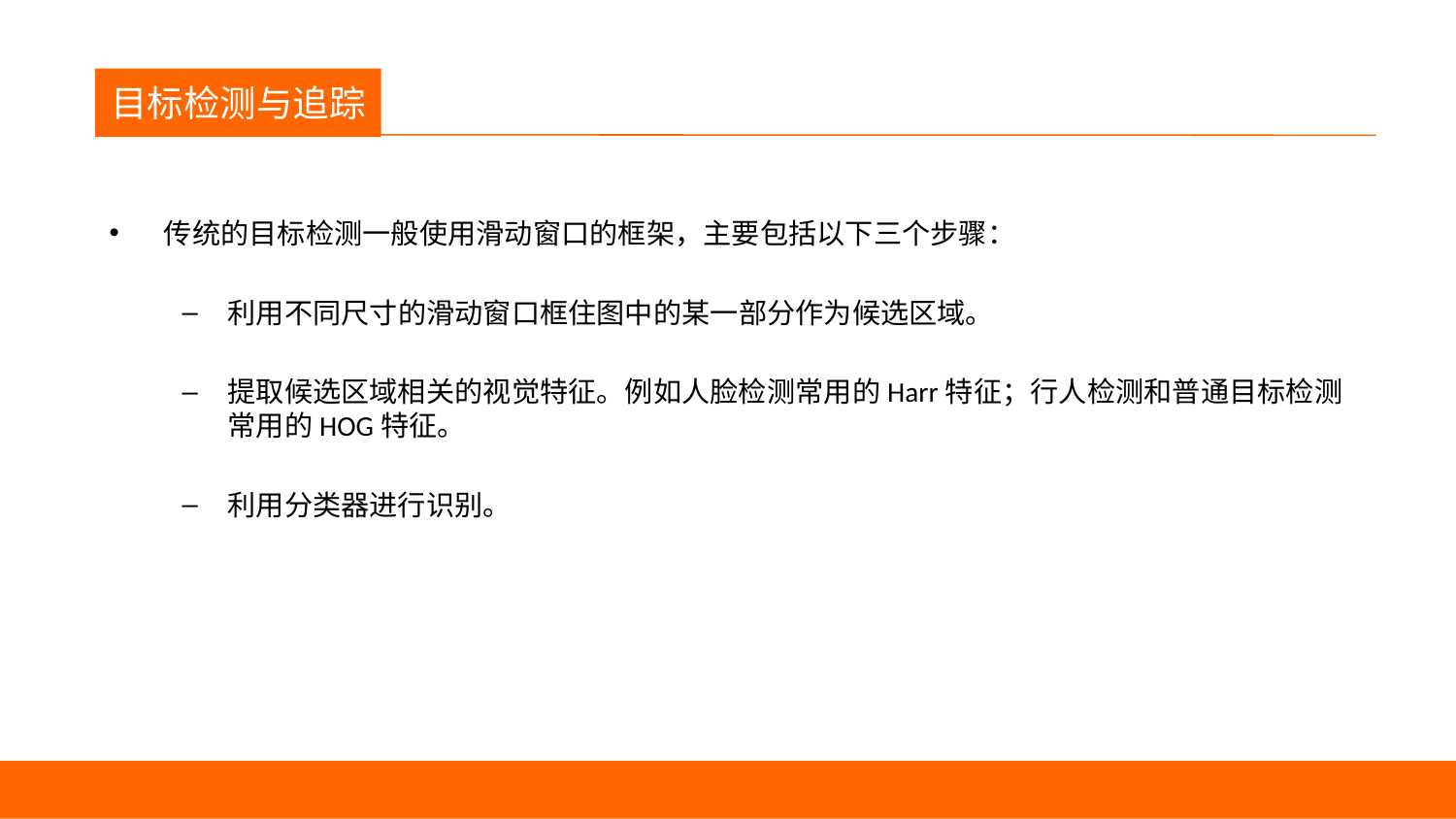

议程
目标检测与追踪

传统的目标检测一般使用滑动窗口的框架，主要包括以下三个步骤：

利用不同尺寸的滑动窗口框住图中的某一部分作为候选区域。

提取候选区域相关的视觉特征。例如人脸检测常用的Harr特征；行人检测和普通目标检测常用的HOG特征。

利用分类器进行识别。